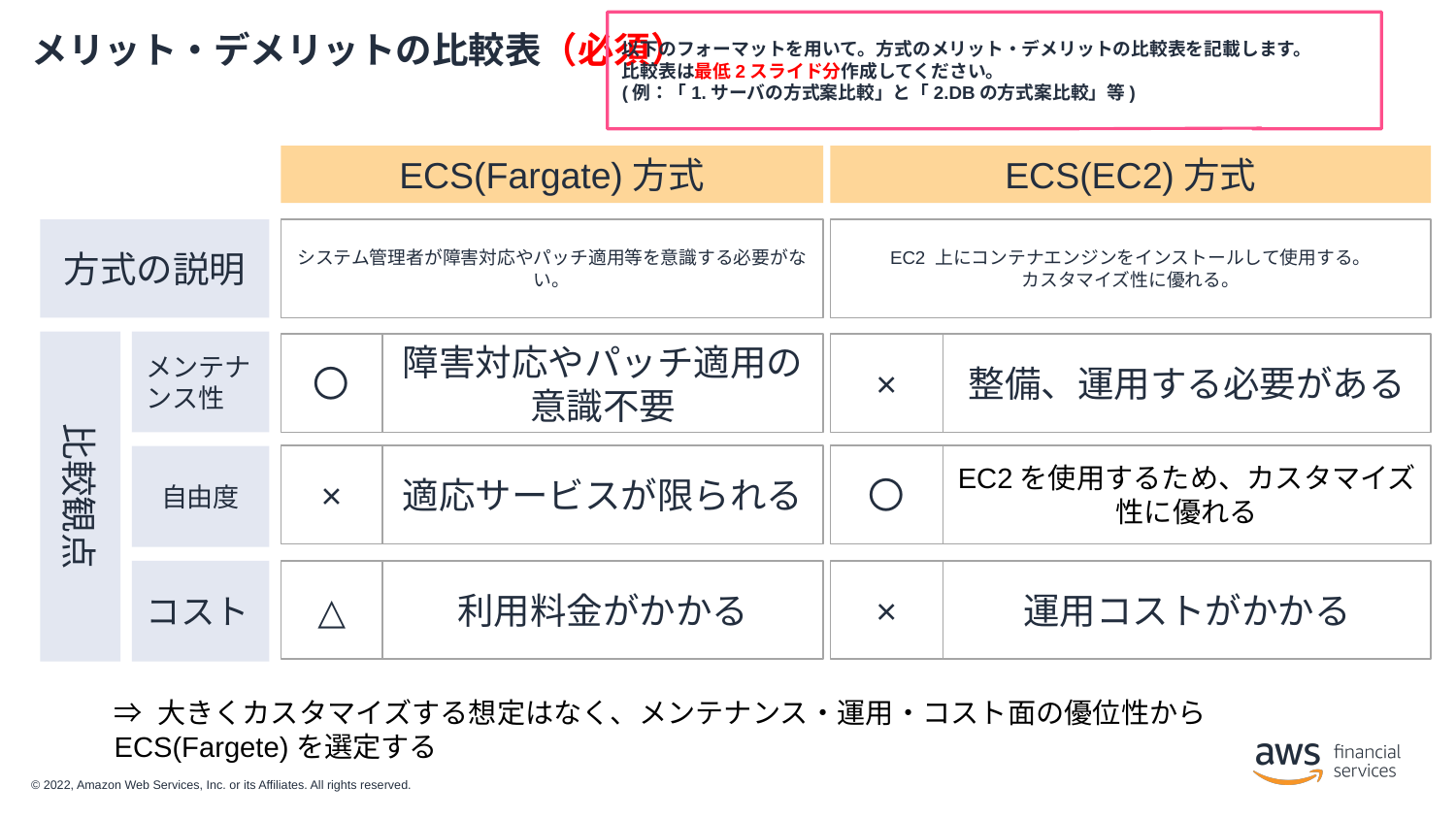

以下のフォーマットを用いて。方式のメリット・デメリットの比較表を記載します。
比較表は最低2スライド分作成してください。
(例：「1.サーバの方式案比較」と「2.DBの方式案比較」等)
# メリット・デメリットの比較表（必須）
ECS(Fargate)方式
ECS(EC2)方式
方式の説明
システム管理者が障害対応やパッチ適用等を意識する必要がない。
EC2 上にコンテナエンジンをインストールして使用する。
カスタマイズ性に優れる。
メンテナンス性
〇
障害対応やパッチ適用の意識不要
×
整備、運用する必要がある
×
適応サービスが限られる
〇
EC2を使用するため、カスタマイズ性に優れる
自由度
比較観点
コスト
△
利用料金がかかる
×
運用コストがかかる
⇒ 大きくカスタマイズする想定はなく、メンテナンス・運用・コスト面の優位性からECS(Fargete)を選定する